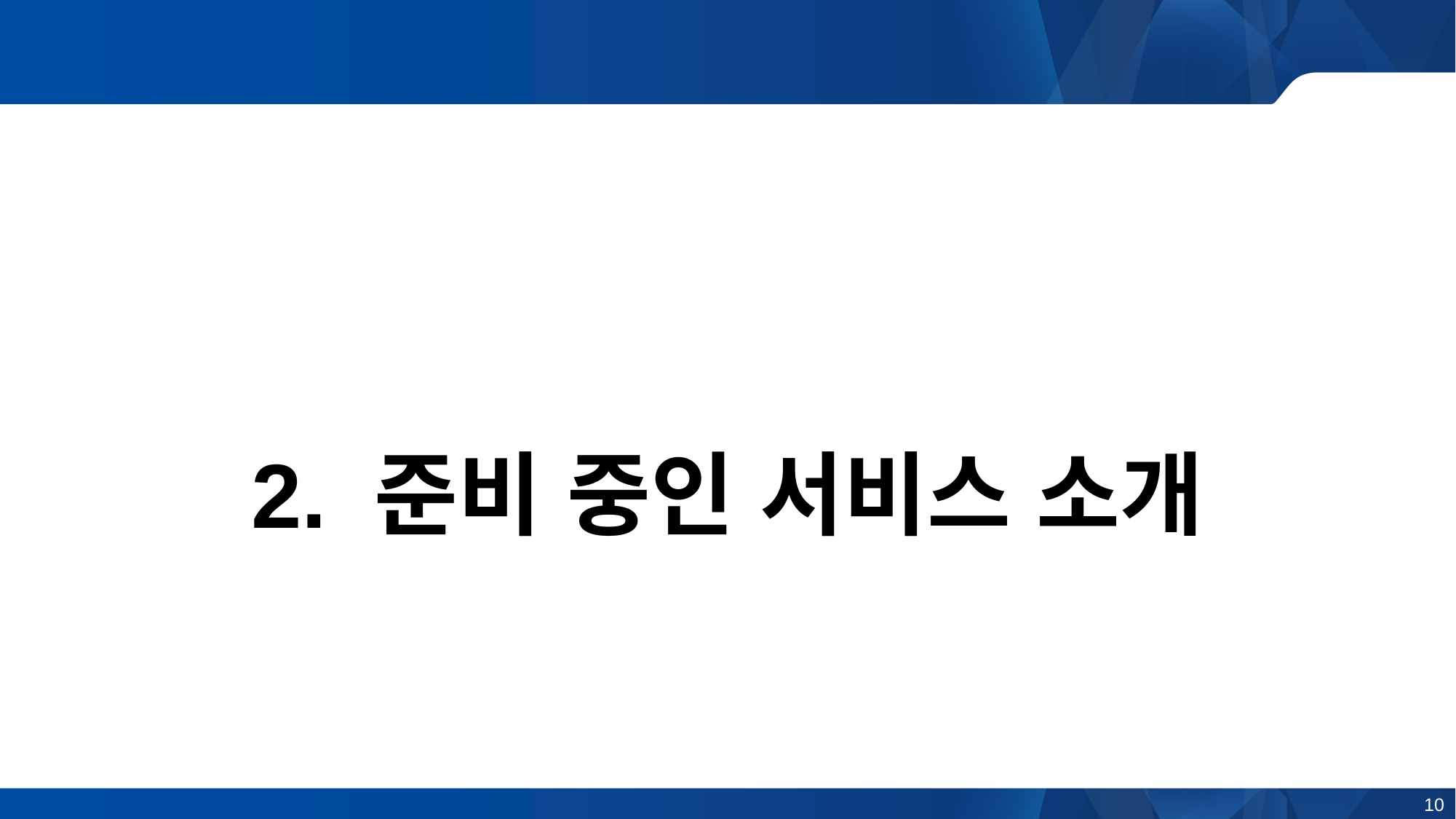

# 2. 준비 중인 서비스 소개
10